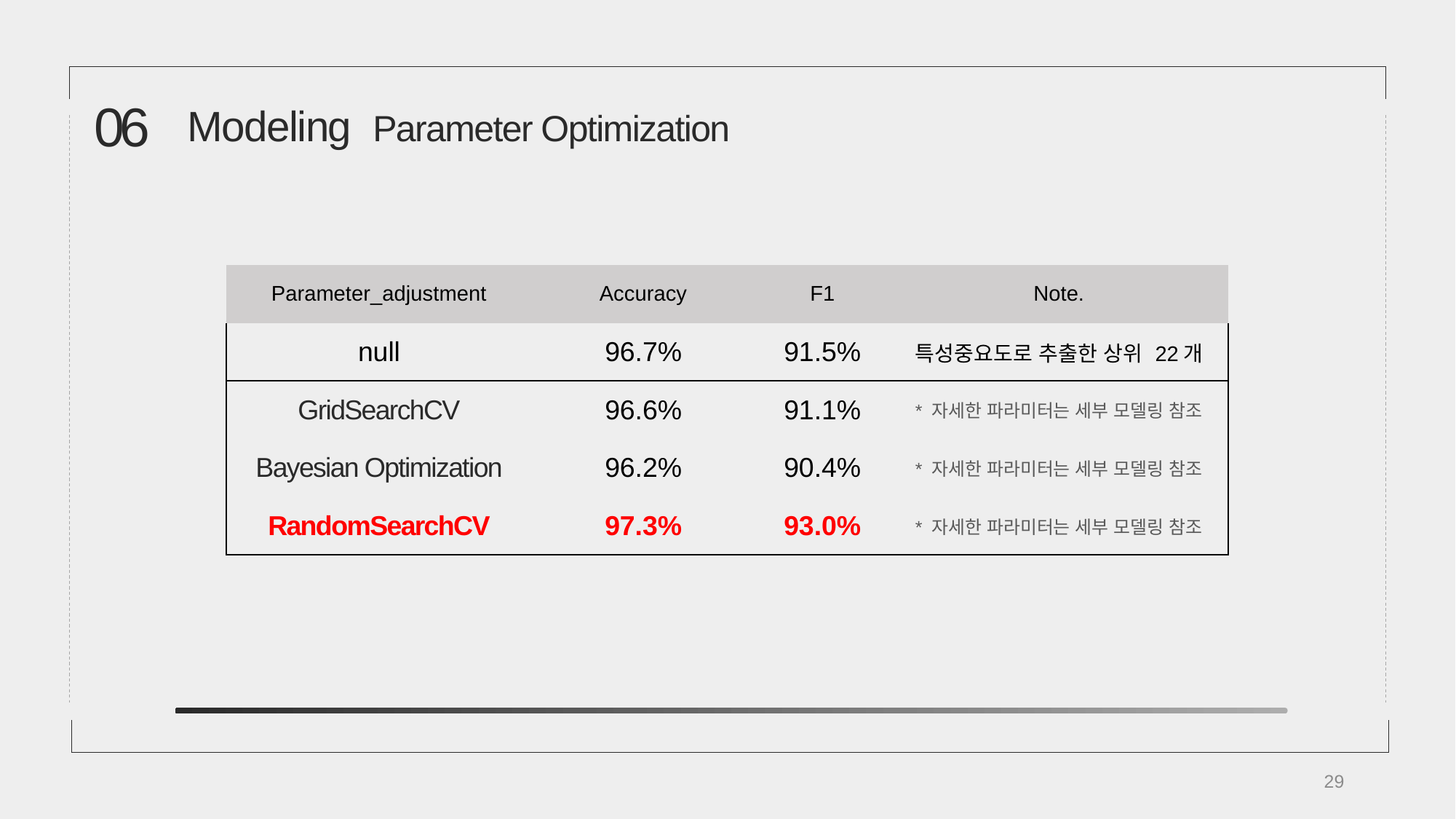

06
Modeling  Parameter Optimization
| Parameter\_adjustment | Accuracy | F1 | Note. |
| --- | --- | --- | --- |
| null | 96.7% | 91.5% | 특성중요도로 추출한 상위 22개 |
| GridSearchCV | 96.6% | 91.1% | \* 자세한 파라미터는 세부 모델링 참조 |
| Bayesian Optimization | 96.2% | 90.4% | \* 자세한 파라미터는 세부 모델링 참조 |
| RandomSearchCV | 97.3% | 93.0% | \* 자세한 파라미터는 세부 모델링 참조 |

29